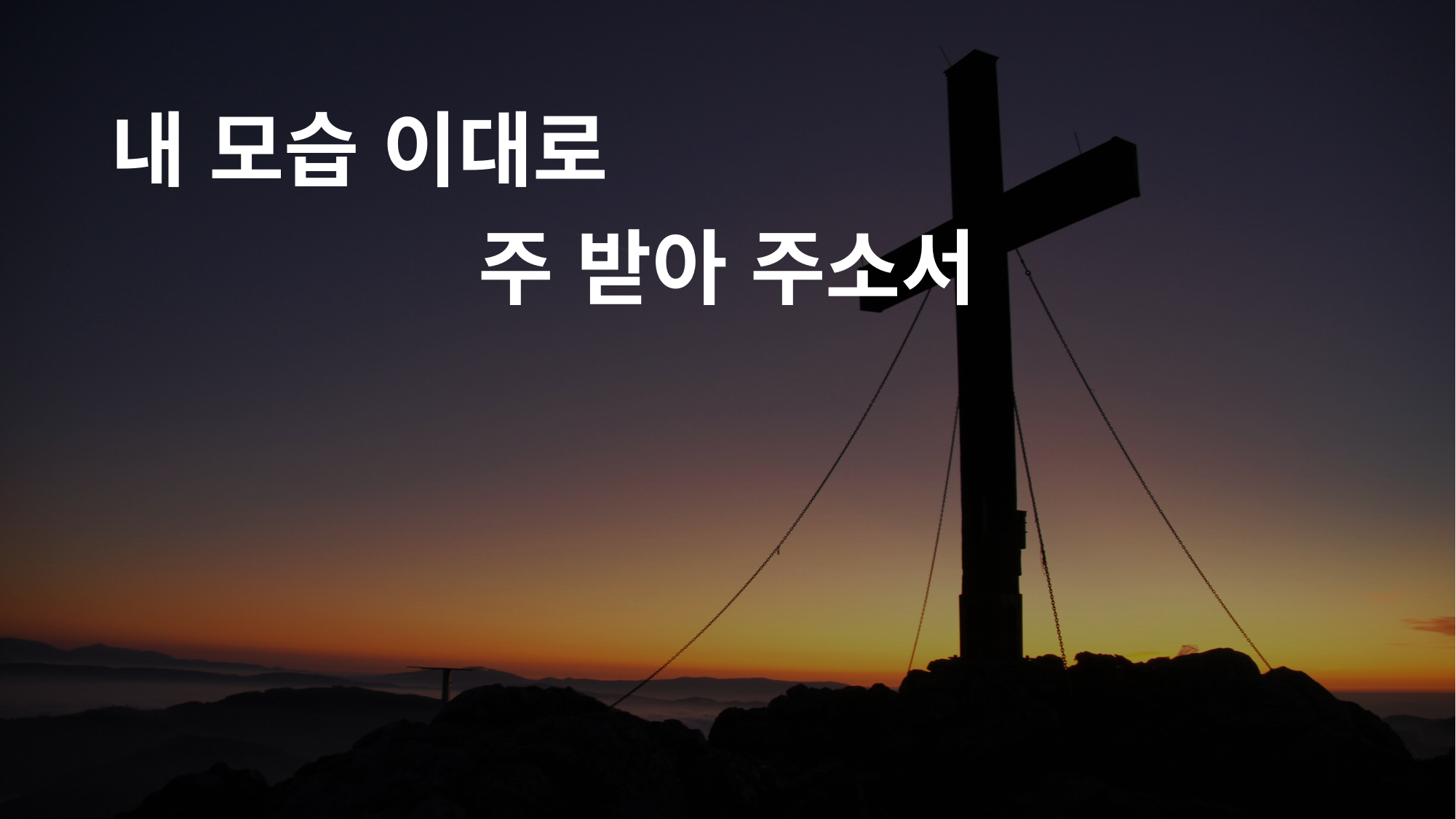

# 내 모습 이대로
주 받아 주소서